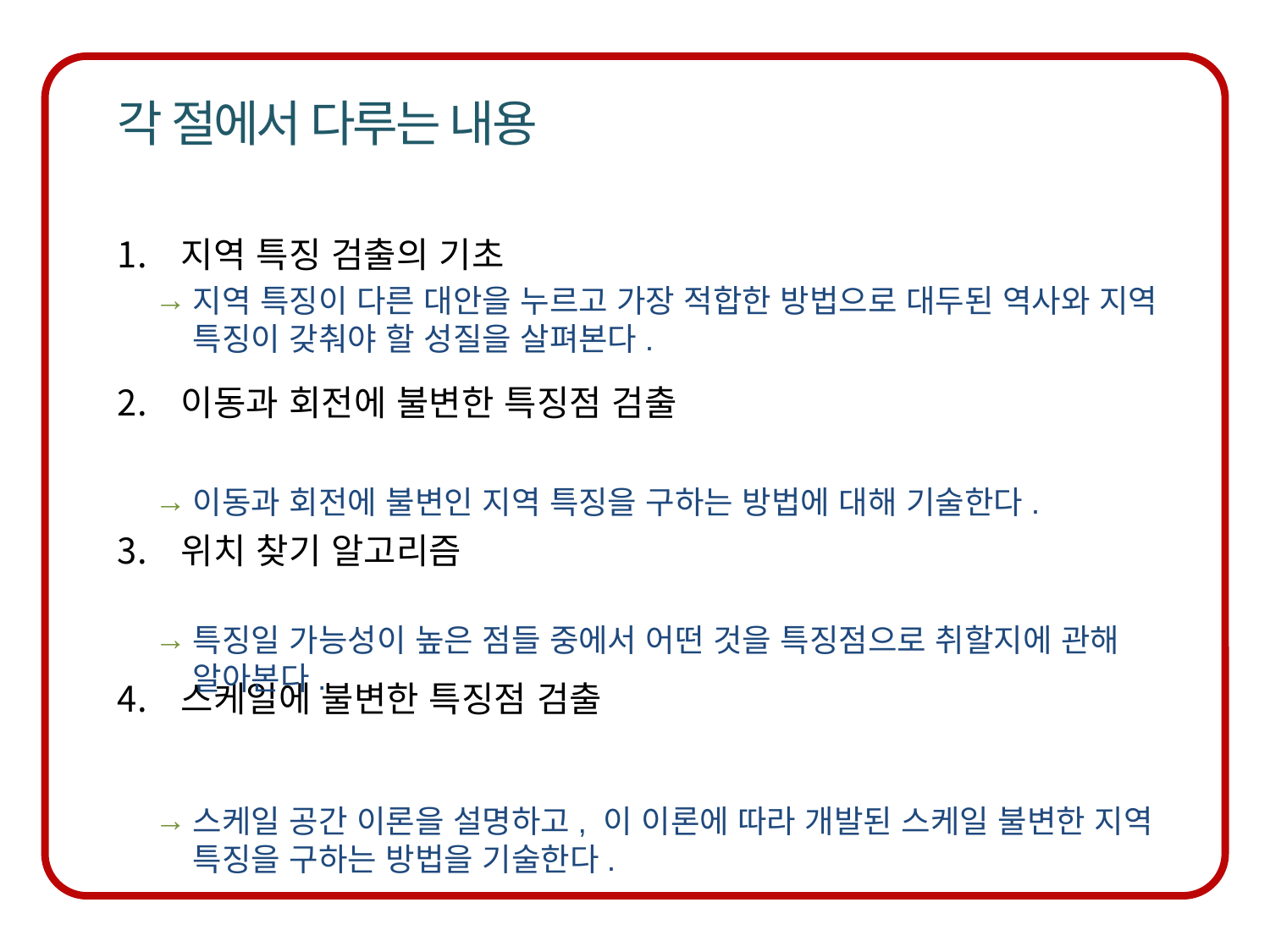

지역 특징 검출의 기초

이동과 회전에 불변한 특징점 검출

위치 찾기 알고리즘

스케일에 불변한 특징점 검출

지역 특징이 다른 대안을 누르고 가장 적합한 방법으로 대두된 역사와 지역 특징이 갖춰야 할 성질을 살펴본다.

이동과 회전에 불변인 지역 특징을 구하는 방법에 대해 기술한다.

특징일 가능성이 높은 점들 중에서 어떤 것을 특징점으로 취할지에 관해 알아본다.

스케일 공간 이론을 설명하고, 이 이론에 따라 개발된 스케일 불변한 지역 특징을 구하는 방법을 기술한다.